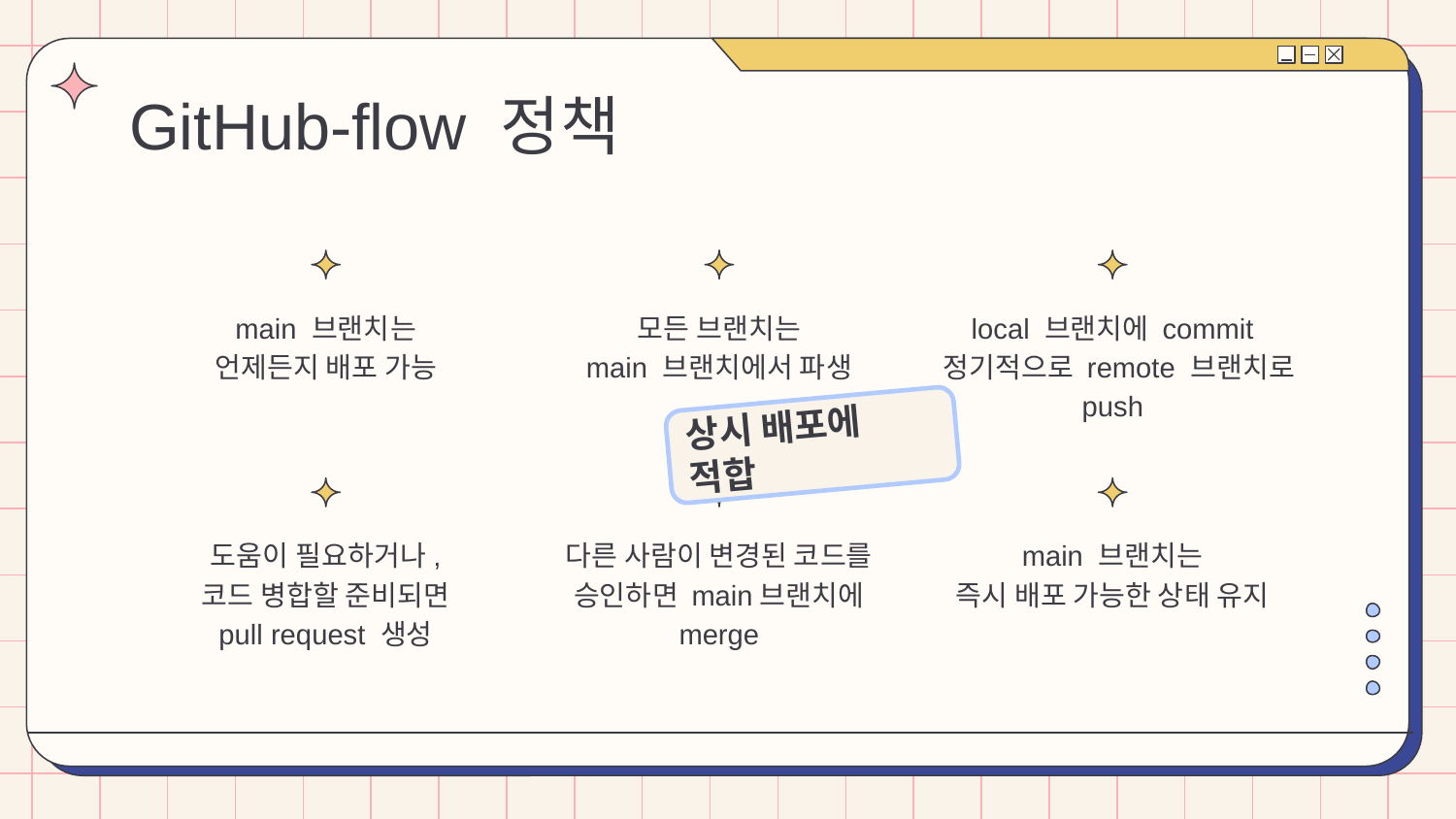

# GitHub-flow 정책

main 브랜치는
언제든지 배포 가능
모든 브랜치는
main 브랜치에서 파생
local 브랜치에 commit
 정기적으로 remote 브랜치로 push
상시 배포에 적합

도움이 필요하거나, 코드 병합할 준비되면
pull request 생성
다른 사람이 변경된 코드를 승인하면 main브랜치에 merge
main 브랜치는
즉시 배포 가능한 상태 유지